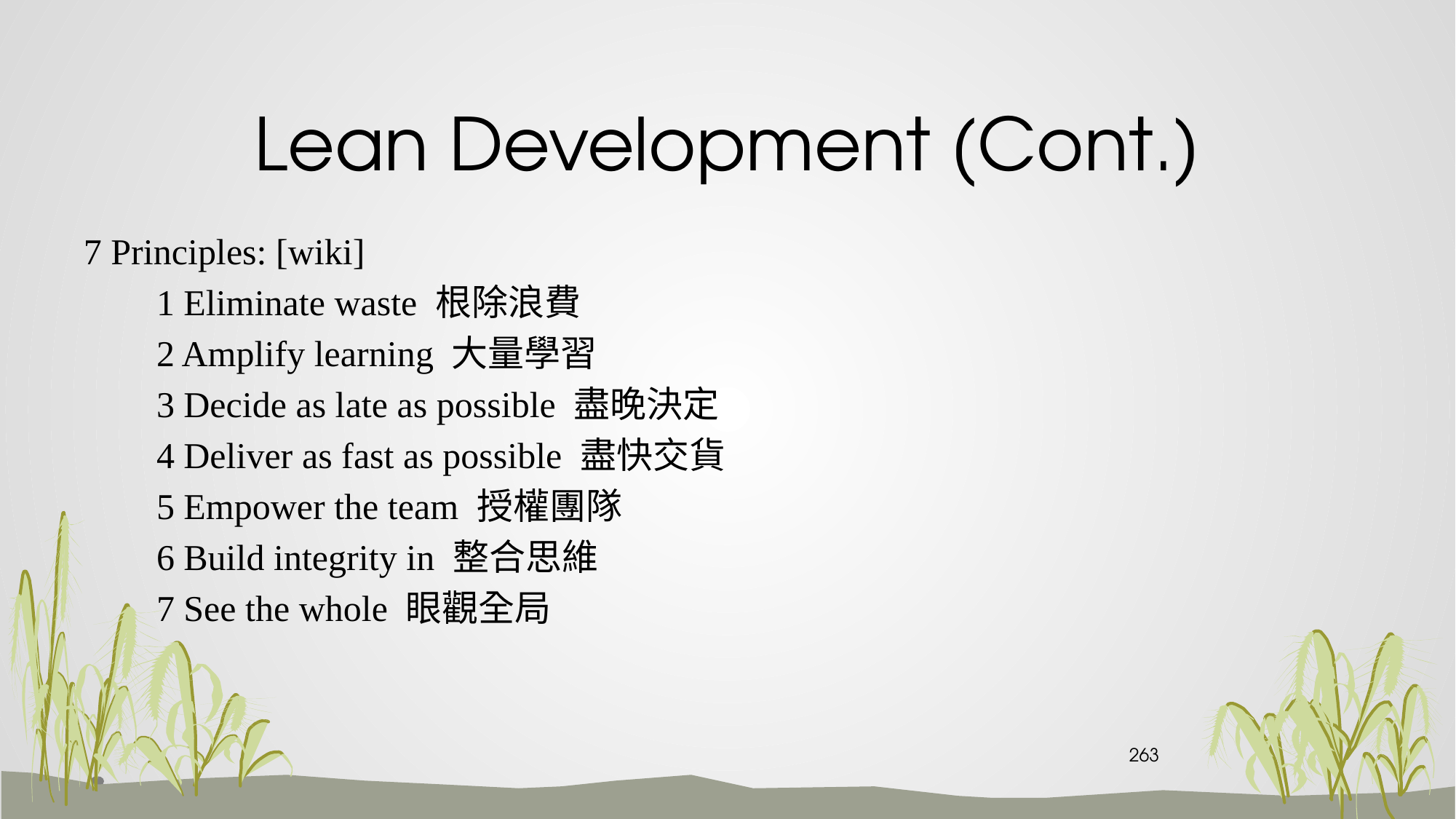

# Lean Development (Cont.)
7 Principles: [wiki]
        1 Eliminate waste 根除浪費
        2 Amplify learning 大量學習
        3 Decide as late as possible 盡晚決定
        4 Deliver as fast as possible 盡快交貨
        5 Empower the team 授權團隊
        6 Build integrity in 整合思維
        7 See the whole 眼觀全局
263